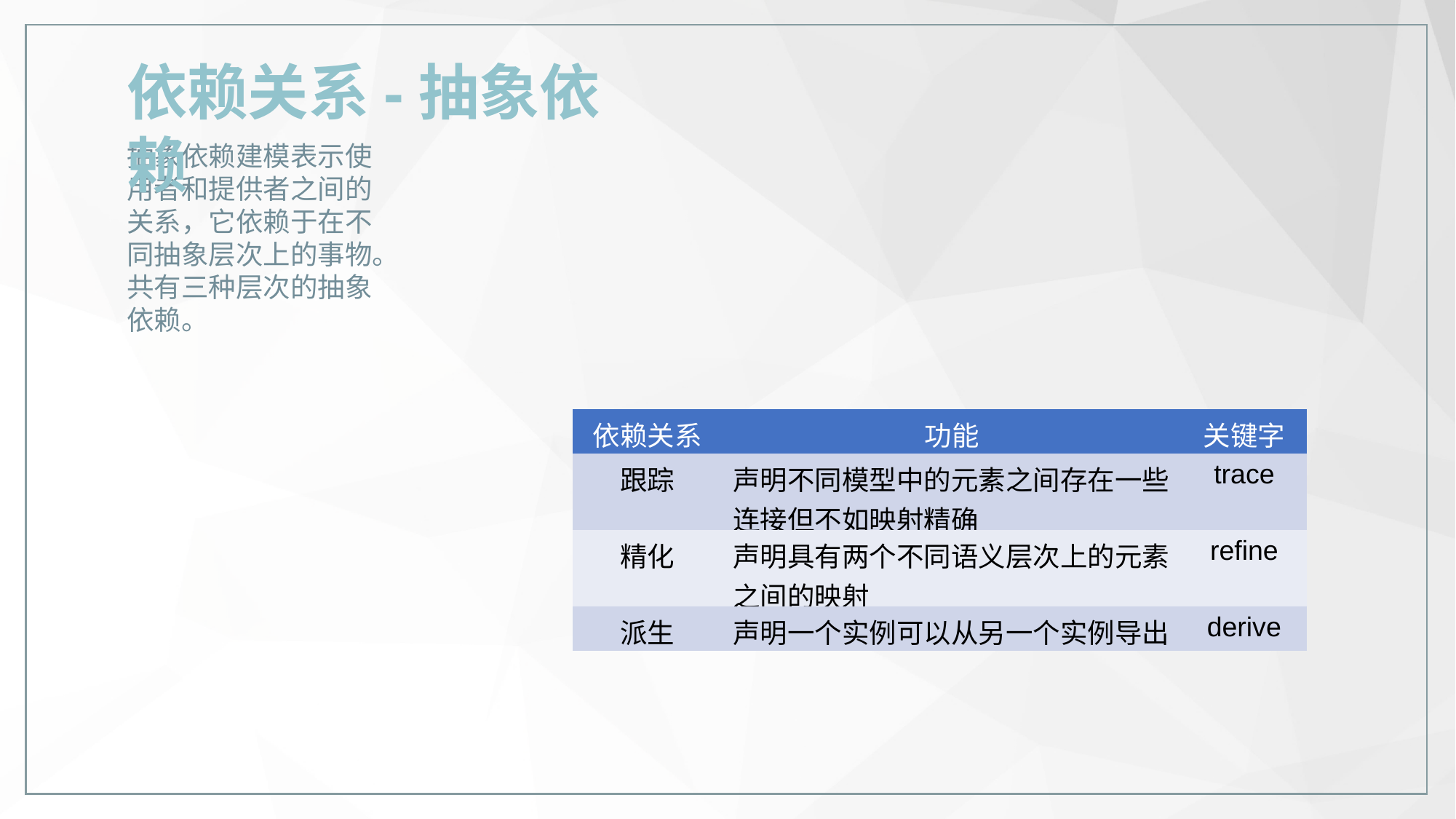

依赖关系-抽象依赖
抽象依赖建模表示使用者和提供者之间的关系，它依赖于在不同抽象层次上的事物。共有三种层次的抽象依赖。
| 依赖关系 | 功能 | 关键字 |
| --- | --- | --- |
| 跟踪 | 声明不同模型中的元素之间存在一些连接但不如映射精确 | trace |
| 精化 | 声明具有两个不同语义层次上的元素之间的映射 | refine |
| 派生 | 声明一个实例可以从另一个实例导出 | derive |